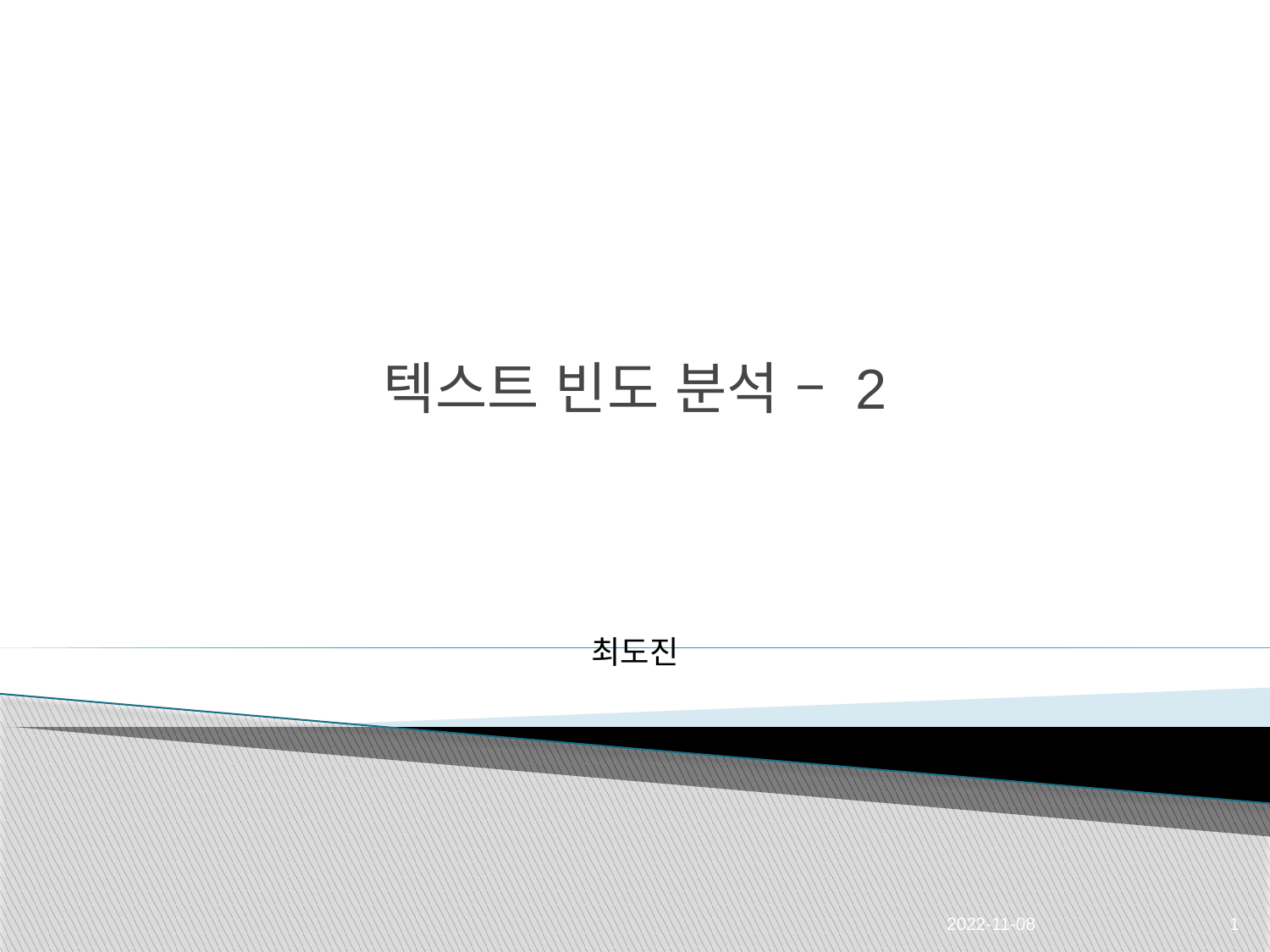

# 텍스트 빈도 분석 – 2
최도진
2022-11-08
1